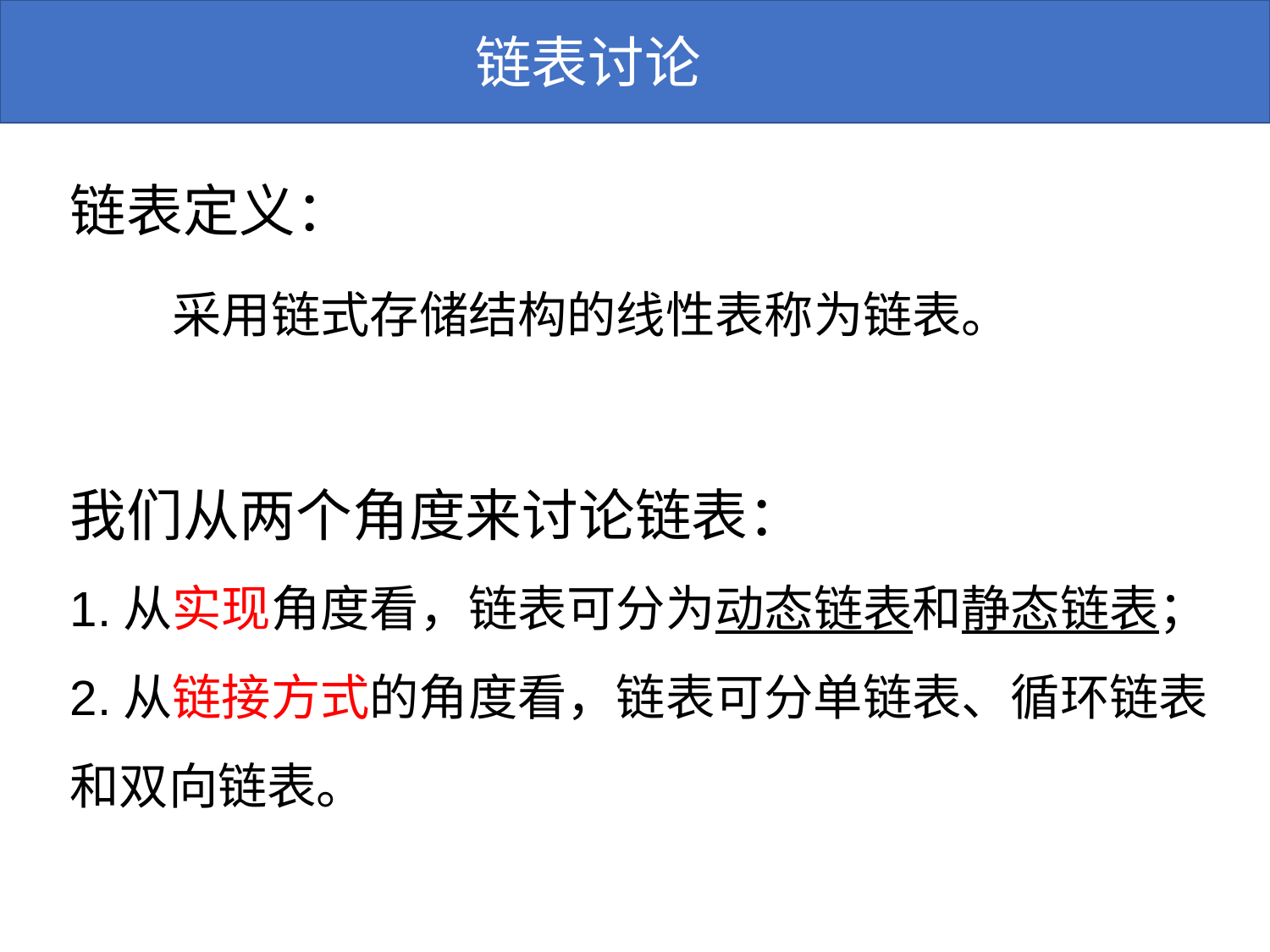

链表讨论
链表定义：
       采用链式存储结构的线性表称为链表。

我们从两个角度来讨论链表：
1.从实现角度看，链表可分为动态链表和静态链表；
2.从链接方式的角度看，链表可分单链表、循环链表和双向链表。
57